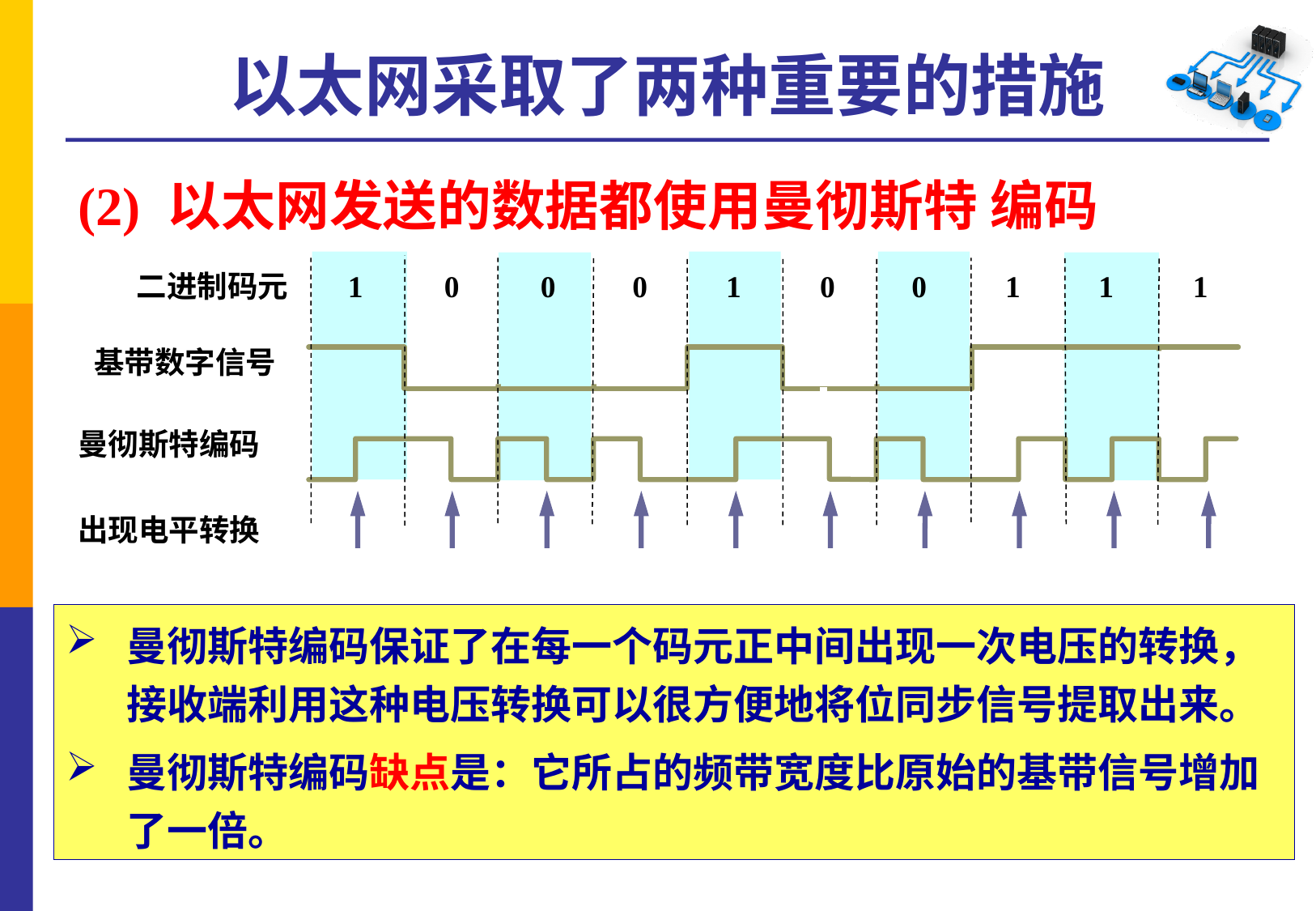

# 以太网采取了两种重要的措施
(2) 以太网发送的数据都使用曼彻斯特 编码

二进制码元
1
0
0
0
1
0
0
1
1
1
    基带数字信号

曼彻斯特编码

出现电平转换
曼彻斯特编码保证了在每一个码元正中间出现一次电压的转换，接收端利用这种电压转换可以很方便地将位同步信号提取出来。
曼彻斯特编码缺点是：它所占的频带宽度比原始的基带信号增加了一倍。